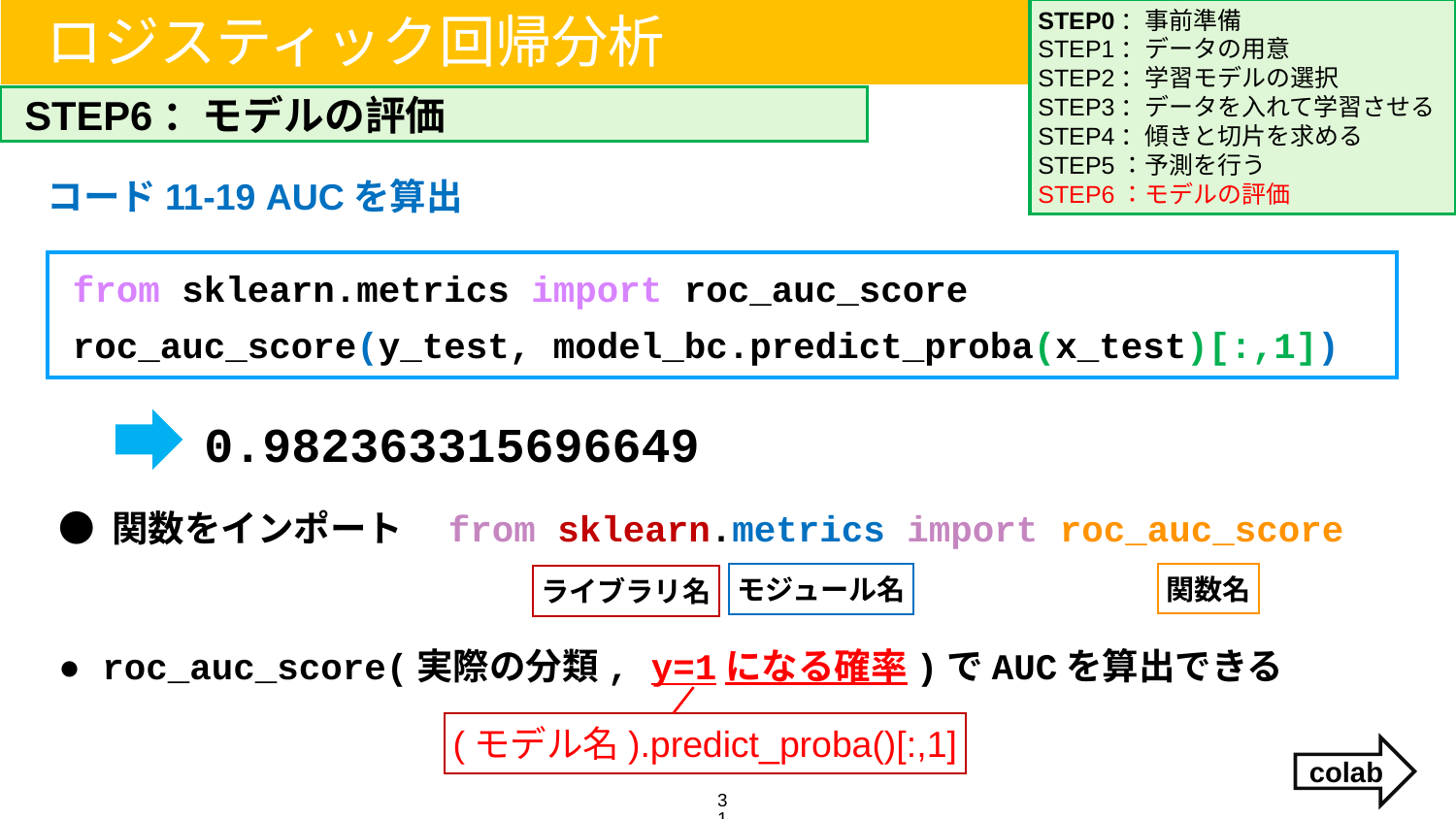

STEP0：事前準備
STEP1：データの用意
STEP2：学習モデルの選択
STEP3：データを入れて学習させる
STEP4：傾きと切片を求める
STEP5：予測を行う
STEP6：モデルの評価

ロジスティック回帰分析
STEP6：モデルの評価
コード11-19 AUCを算出
from sklearn.metrics import roc_auc_score
roc_auc_score(y_test, model_bc.predict_proba(x_test)[:,1])
0.982363315696649

● 関数をインポート　from sklearn.metrics import roc_auc_score

● roc_auc_score(実際の分類, y=1になる確率)でAUCを算出できる

関数名
モジュール名
ライブラリ名
(モデル名).predict_proba()[:,1]
colab
31